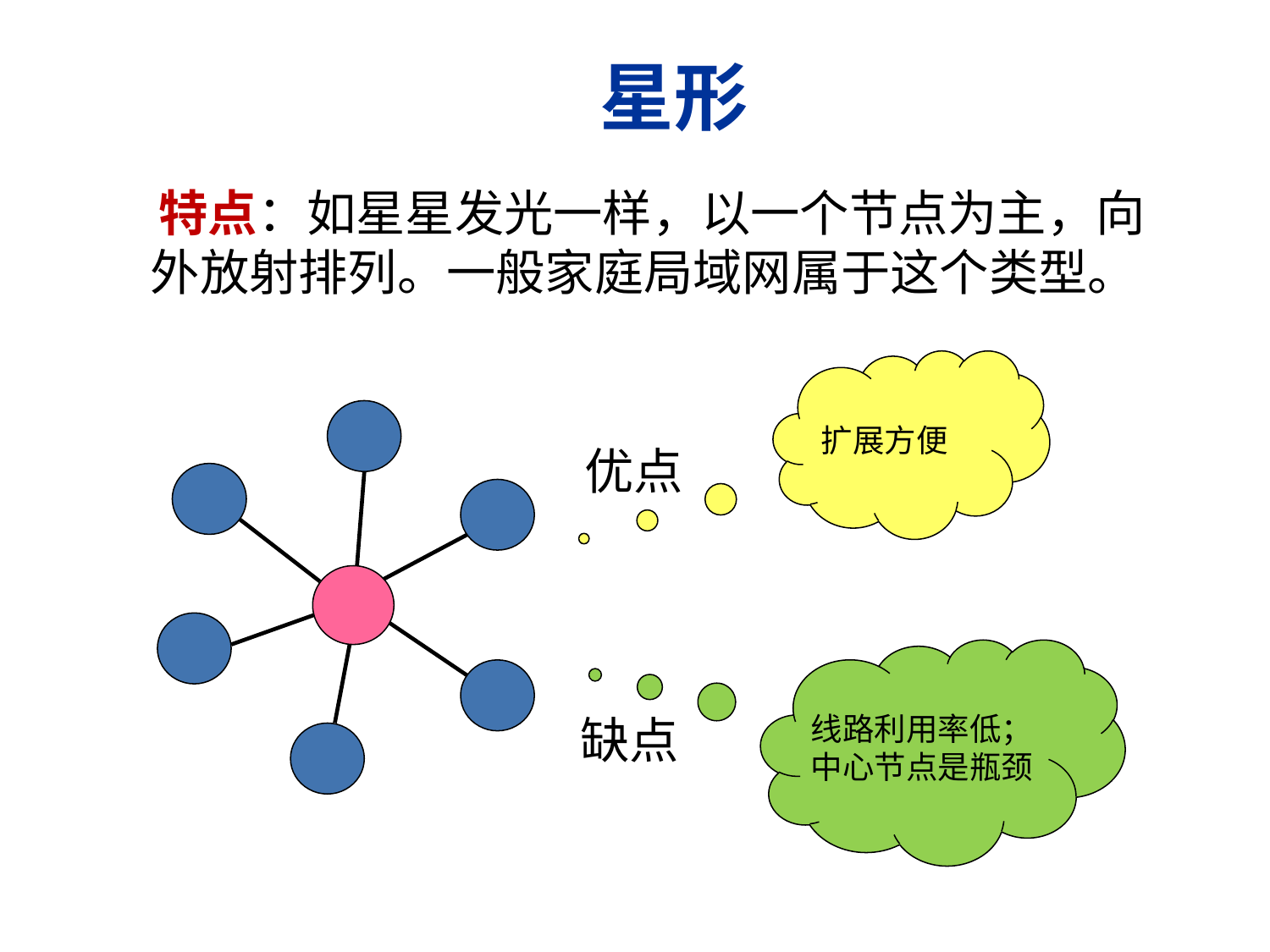

星形
    特点：如星星发光一样，以一个节点为主，向外放射排列。一般家庭局域网属于这个类型。
扩展方便
优点

线路利用率低；中心节点是瓶颈
缺点